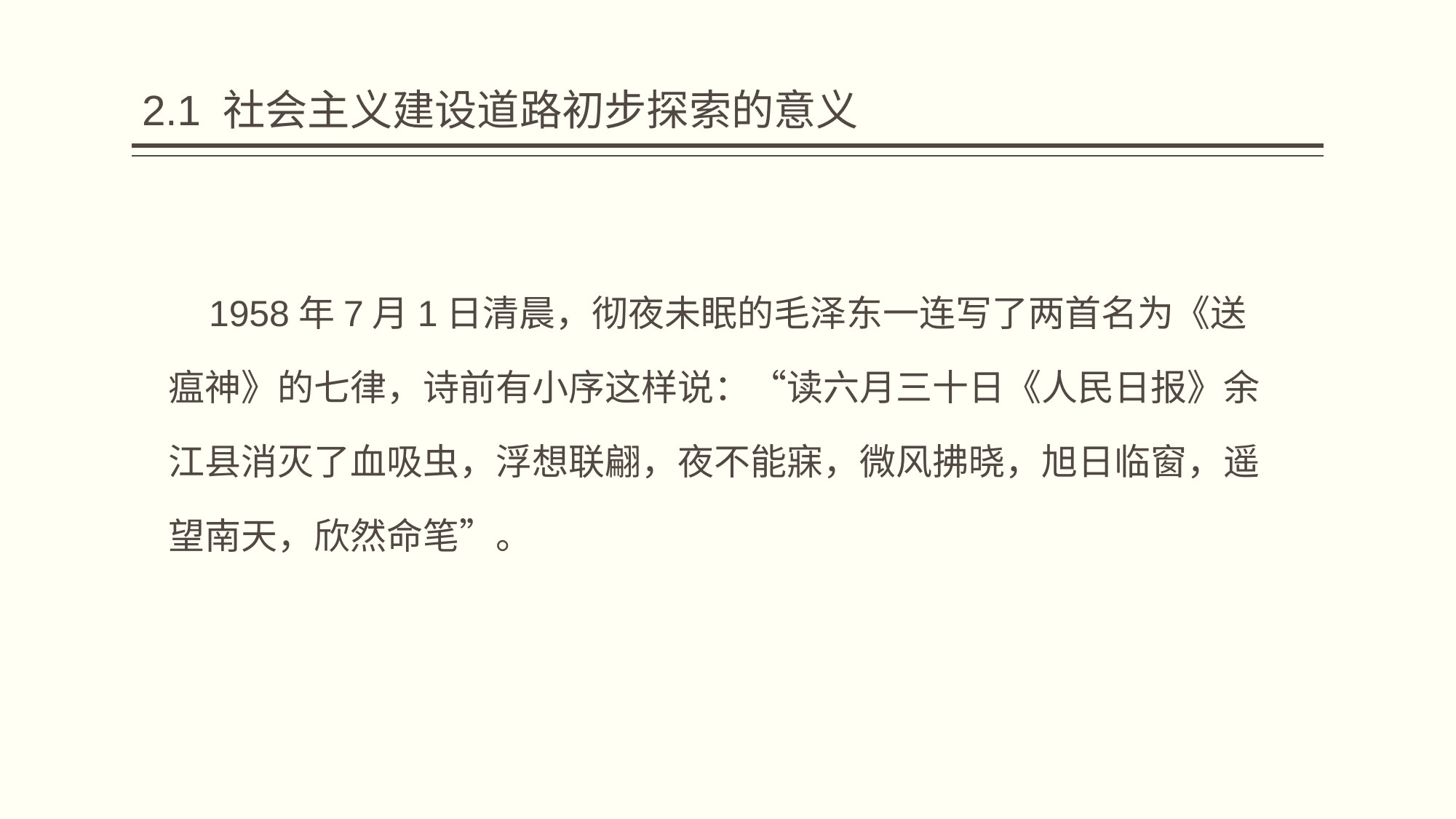

# 2.1 社会主义建设道路初步探索的意义
    1958年7月1日清晨，彻夜未眠的毛泽东一连写了两首名为《送瘟神》的七律，诗前有小序这样说：“读六月三十日《人民日报》余江县消灭了血吸虫，浮想联翩，夜不能寐，微风拂晓，旭日临窗，遥望南天，欣然命笔”。